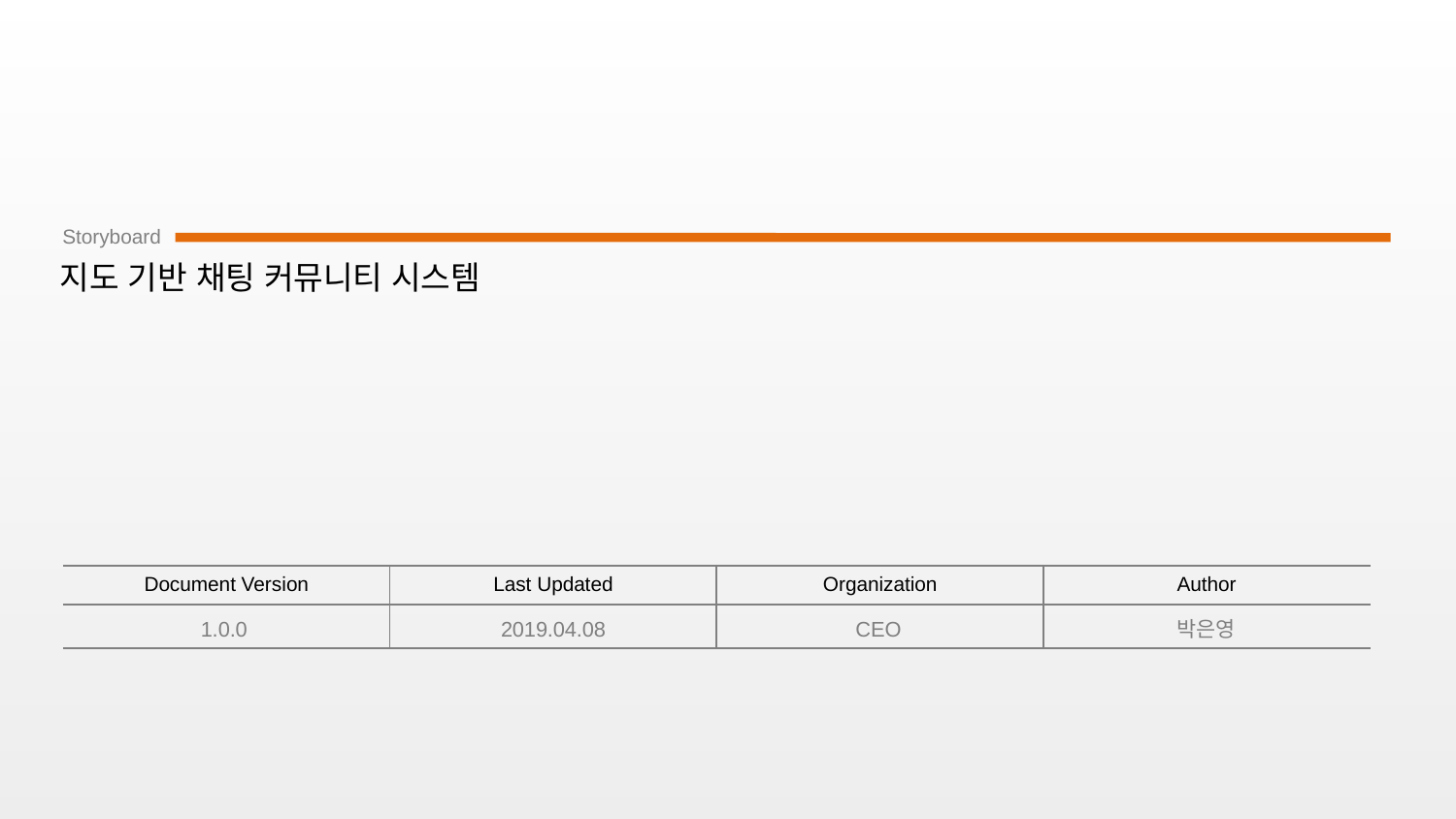

# 지도 기반 채팅 커뮤니티 시스템
1.0.0
2019.04.08
CEO
박은영